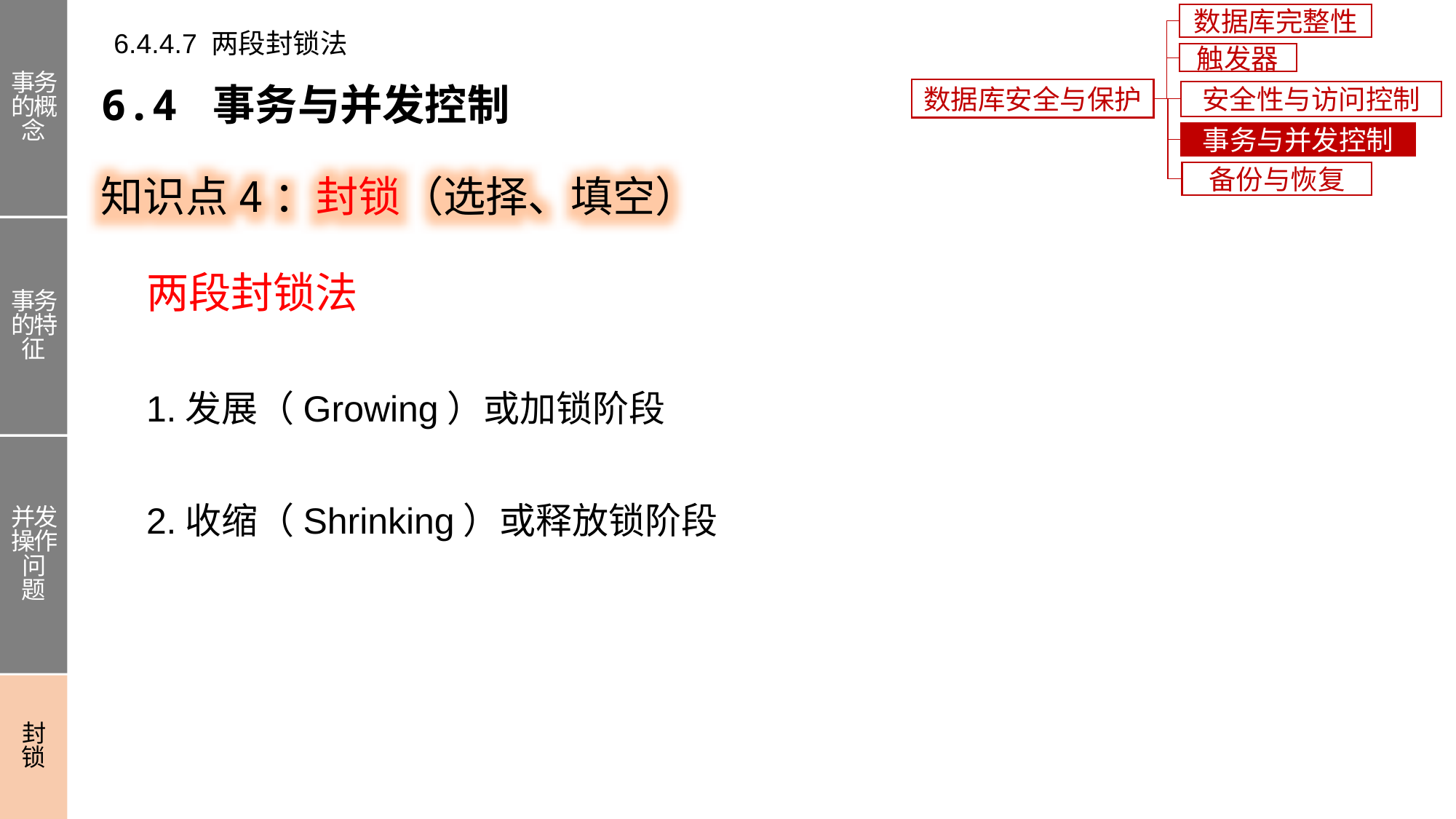

事务的概念
事务的特征
并发操作问题
封锁
数据库完整性
6.4.4.7 两段封锁法
触发器
6.4 事务与并发控制
数据库安全与保护
安全性与访问控制
事务与并发控制
知识点4：封锁（选择、填空）
备份与恢复
两段封锁法

1.发展（Growing）或加锁阶段

2.收缩（Shrinking）或释放锁阶段